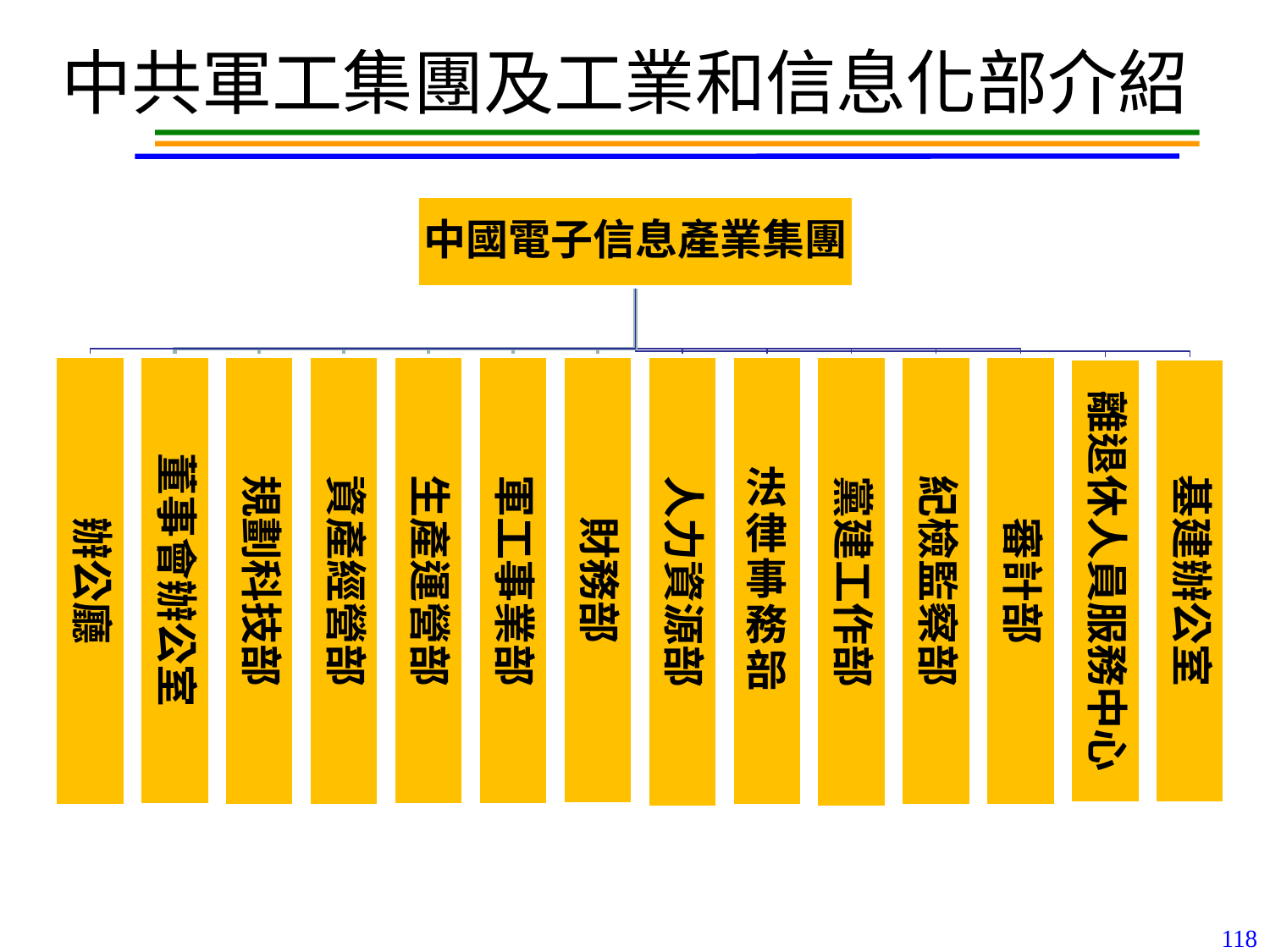

# 中共軍工集團及工業和信息化部介紹
中國電子信息產業集團
辦公廳
董事會辦公室
規劃科技部
資產經營部
生產運營部
軍工事業部
財務部
人力資源部
法律事務部
黨建工作部
紀檢監察部
審計部
離退休人員服務中心
基建辦公室
118